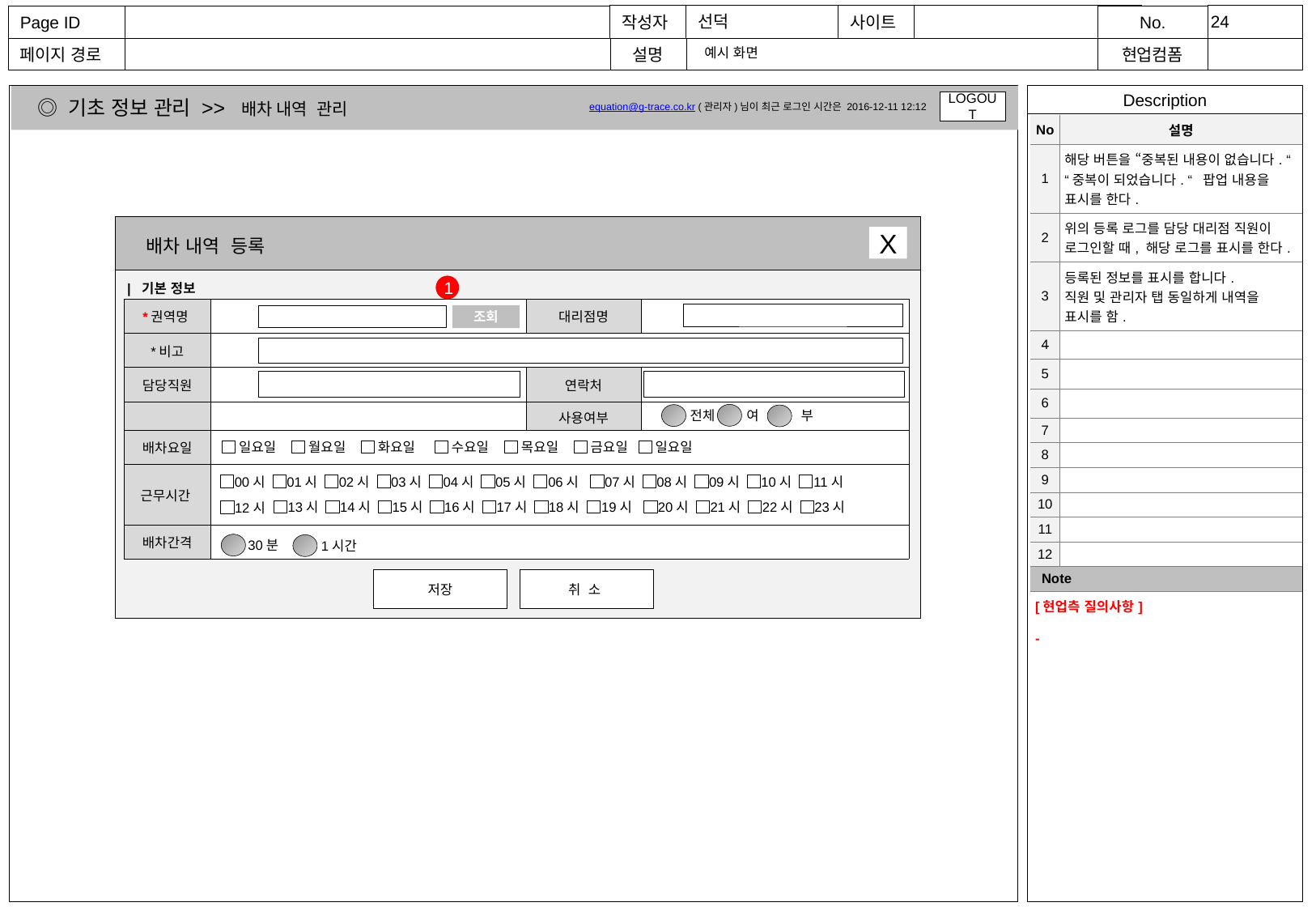

예시 화면

◎ 기초 정보 관리 >>  배차 내역  관리
LOGOUT
equation@g-trace.co.kr (관리자)님이 최근 로그인 시간은 2016-12-11 12:12

| No | 설명 |
| --- | --- |
| 1 | 해당 버튼을 “중복된 내용이 없습니다. “ “중복이 되었습니다. “ 팝업 내용을 표시를 한다. |
| 2 | 위의 등록 로그를 담당 대리점 직원이 로그인할 때, 해당 로그를 표시를 한다. |
| 3 | 등록된 정보를 표시를 합니다. 직원 및 관리자 탭 동일하게 내역을 표시를 함. |
| 4 |  |
| 5 |  |
| 6 |  |
| 7 |  |
| 8 |  |
| 9 |  |
| 10 |  |
| 11 |  |
| 12 |  |
| Note |  |
| [현업측 질의사항] - |  |

X
배차 내역  등록
|  기본 정보
1
| \*권역명 |  | 대리점명 |  |
| --- | --- | --- | --- |
| \*비고 |  |  |  |
| 담당직원 |  | 연락처 |  |
|  |  | 사용여부 |  |
| 배차요일 |  |  |  |
| 근무시간 |  |  |  |
| 배차간격 |  |  |  |

조회

전체

여

부

일요일

월요일

화요일

수요일

목요일

금요일

일요일

00시

01시

02시

03시

04시

05시

06시

07시

08시

09시

10시

11시

13시

14시

15시

16시

17시

18시

19시

20시

21시

22시

23시

12시

30분

1시간

저장
취  소